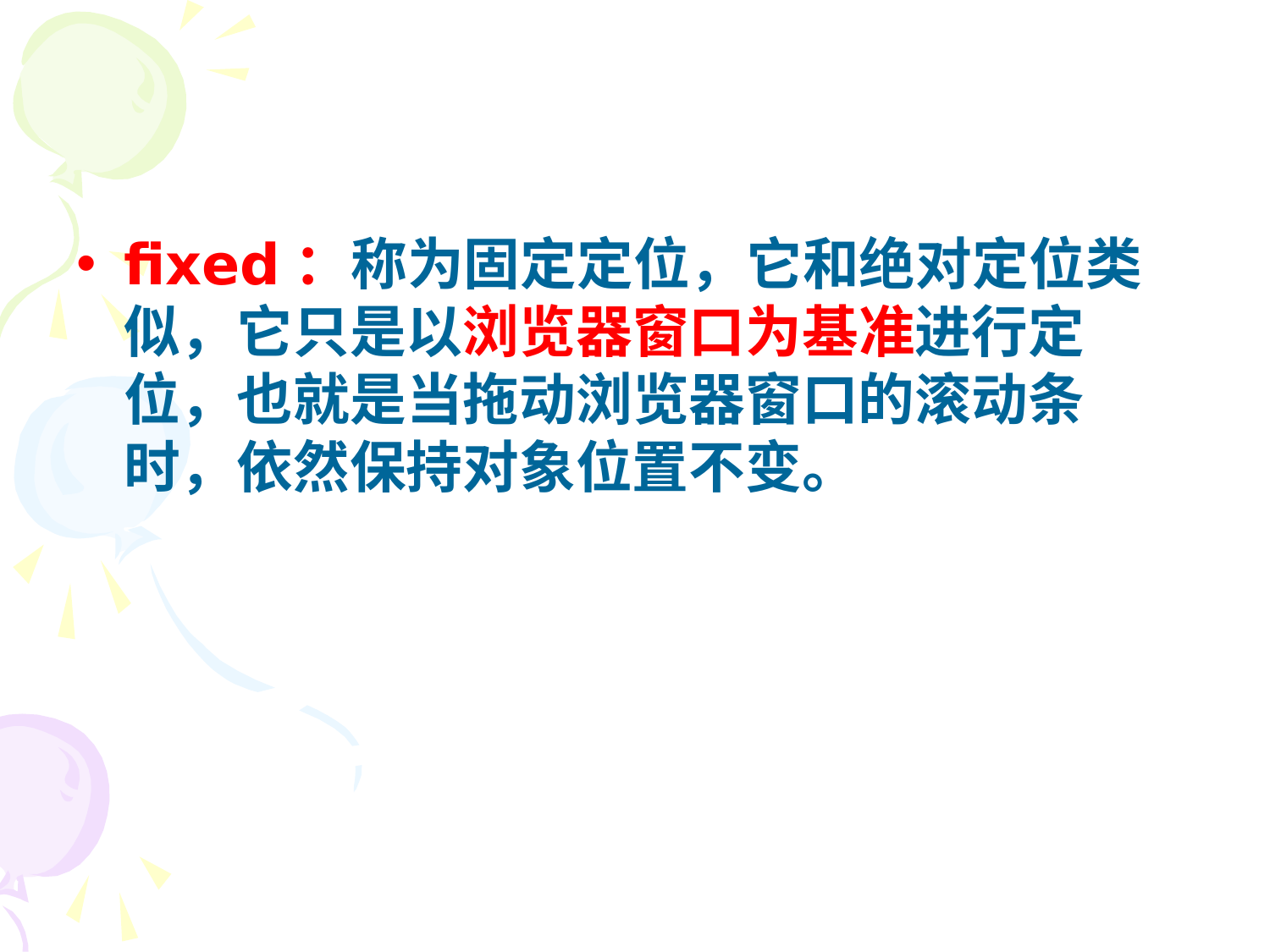

#
fixed：称为固定定位，它和绝对定位类似，它只是以浏览器窗口为基准进行定位，也就是当拖动浏览器窗口的滚动条时，依然保持对象位置不变。